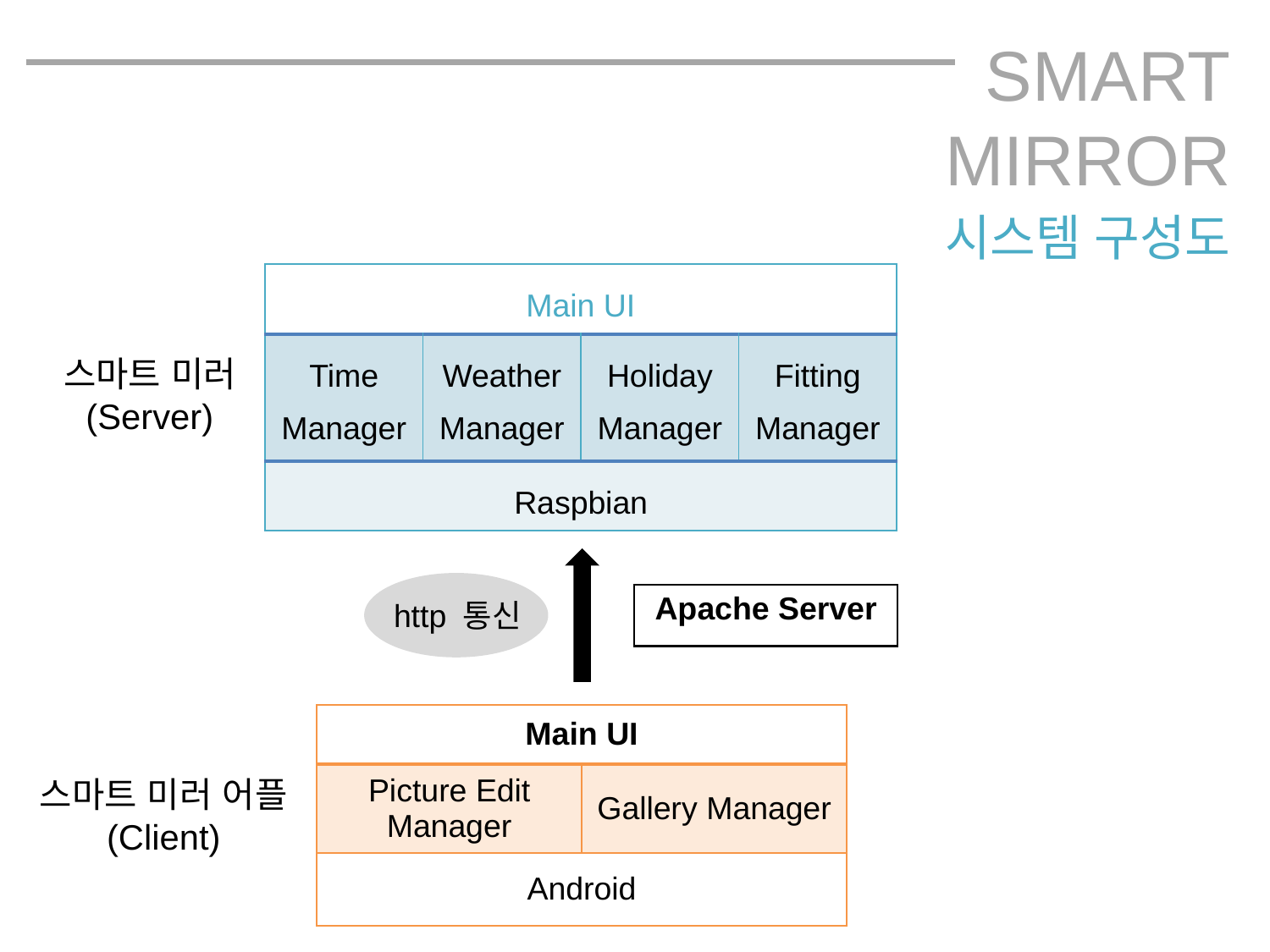

SMART
MIRROR
시스템 구성도
| Main UI |  |  |  |
| --- | --- | --- | --- |
| Time Manager | Weather Manager | Holiday Manager | Fitting Manager |
| Raspbian |  |  |  |
스마트 미러
(Server)

http 통신
| Apache Server |
| --- |

| Main UI |  |
| --- | --- |
| Picture Edit Manager | Gallery Manager |
| Android |  |
스마트 미러 어플
(Client)